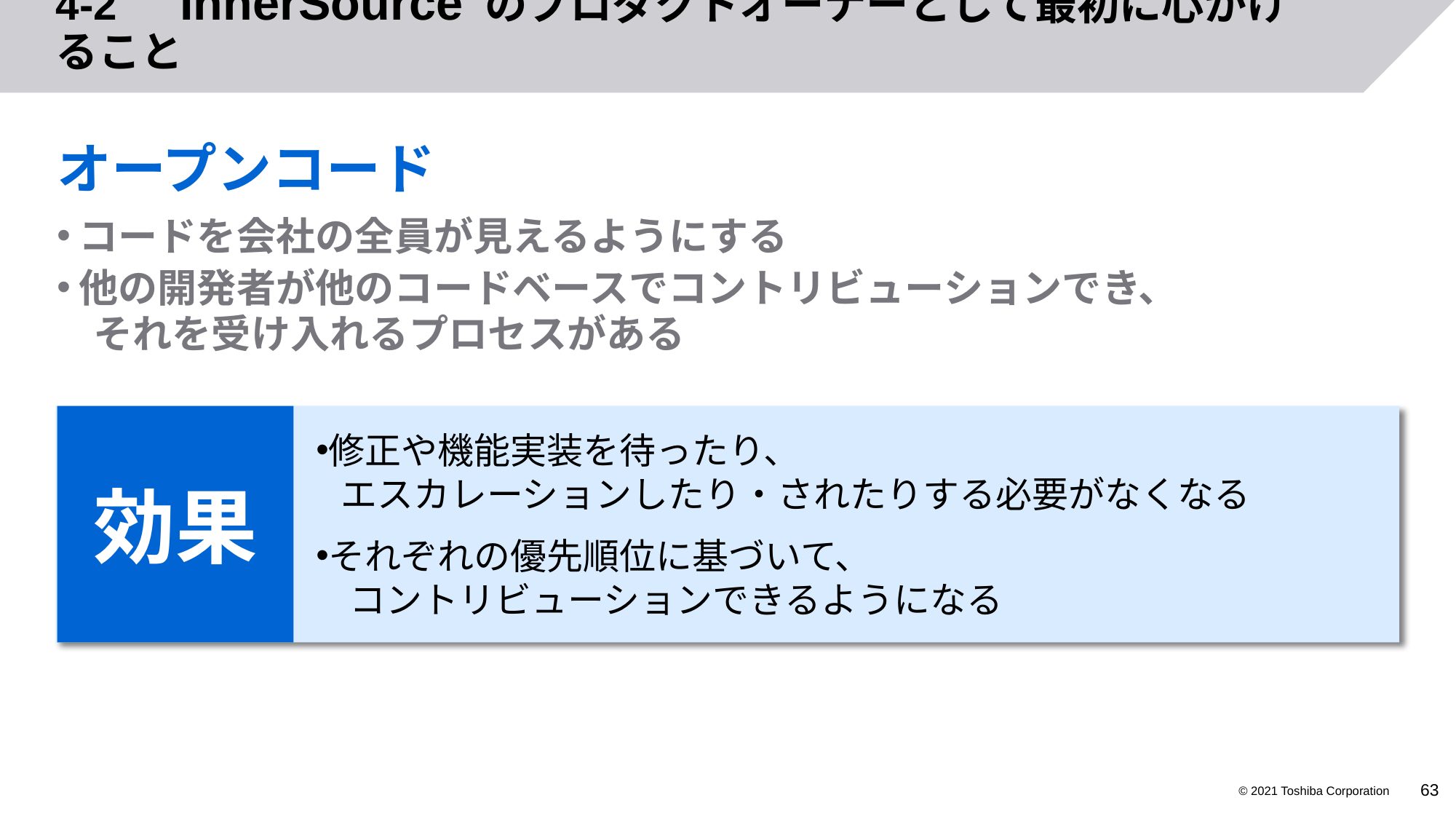

# 4-2　InnerSource のプロダクトオーナーとして最初に心がけること
オープンコード
コードを会社の全員が見えるようにする
他の開発者が他のコードベースでコントリビューションでき、
   それを受け入れるプロセスがある

効果
修正や機能実装を待ったり、
  エスカレーションしたり・されたりする必要がなくなる
それぞれの優先順位に基づいて、
   コントリビューションできるようになる